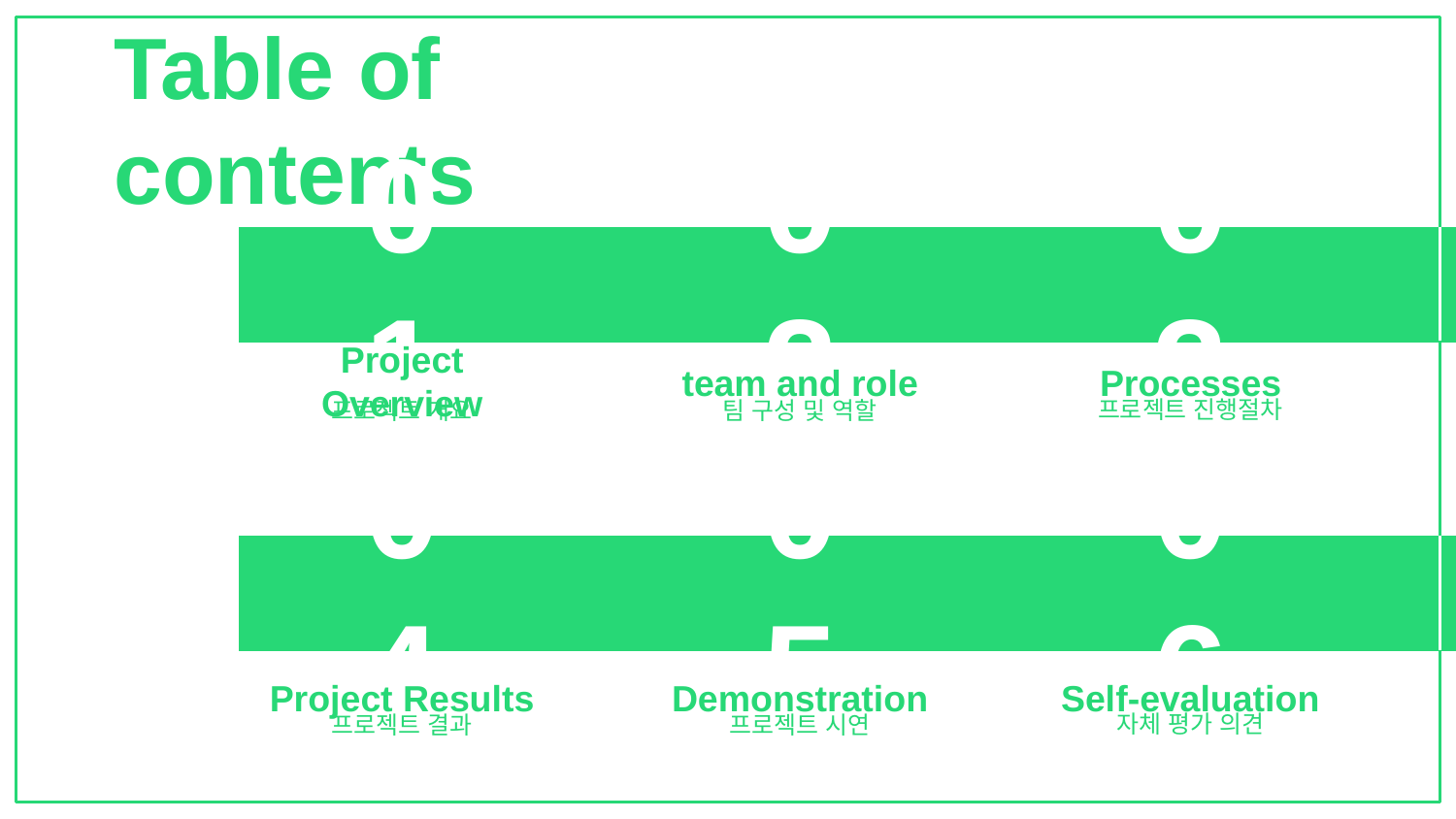

# Table of contents

01
02
03
Project Overview
team and role
Processes
프로젝트 개요
팀 구성 및 역할
프로젝트 진행절차

04
05
06
Project Results
Demonstration
Self-evaluation
프로젝트 결과
프로젝트 시연
자체 평가 의견